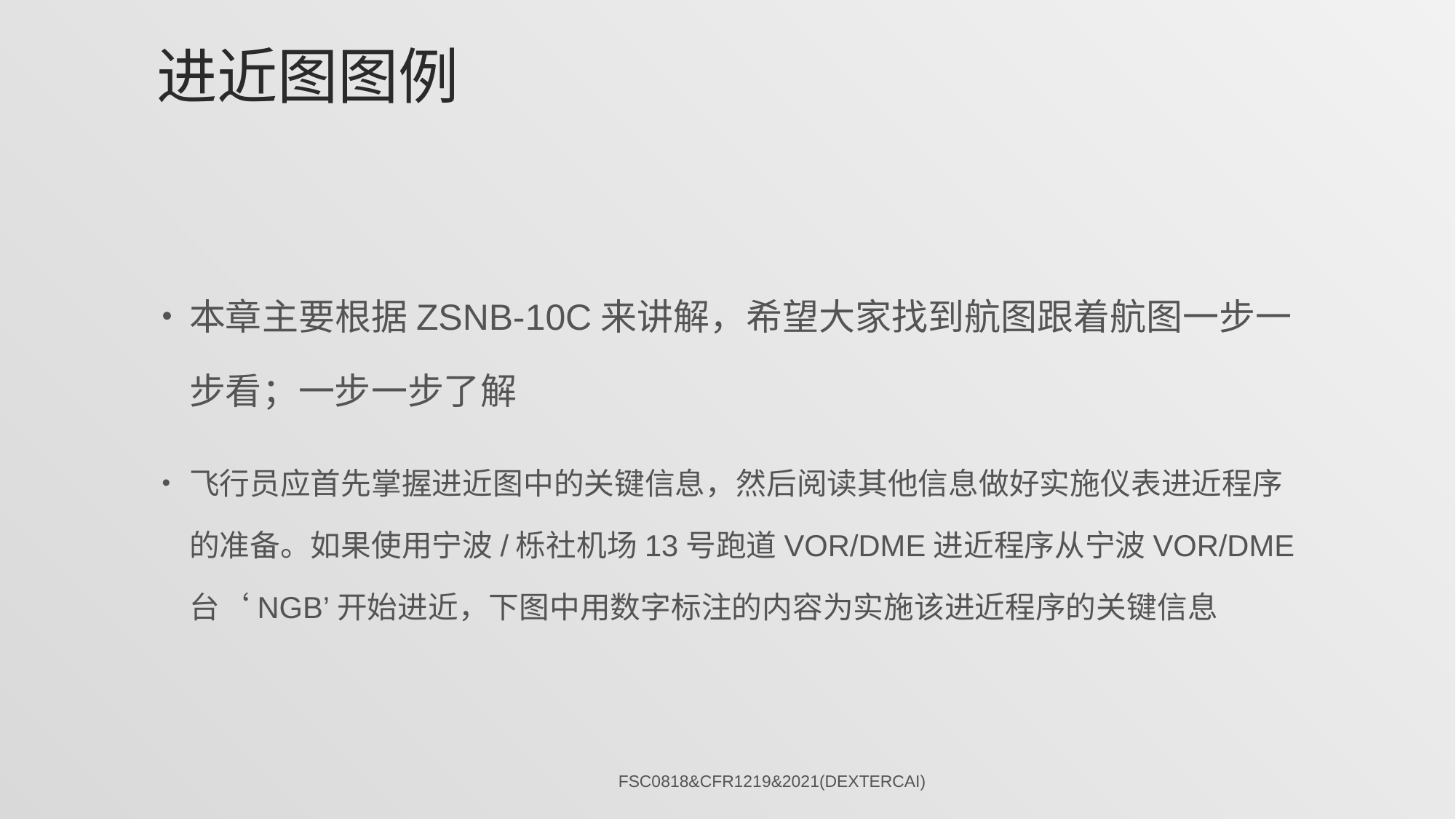

# 进近图图例
本章主要根据ZSNB-10C来讲解，希望大家找到航图跟着航图一步一步看；一步一步了解
飞行员应首先掌握进近图中的关键信息，然后阅读其他信息做好实施仪表进近程序的准备。如果使用宁波/栎社机场13号跑道VOR/DME进近程序从宁波VOR/DME台‘NGB’开始进近，下图中用数字标注的内容为实施该进近程序的关键信息

FSC0818&CFR1219&2021(DexterCai)